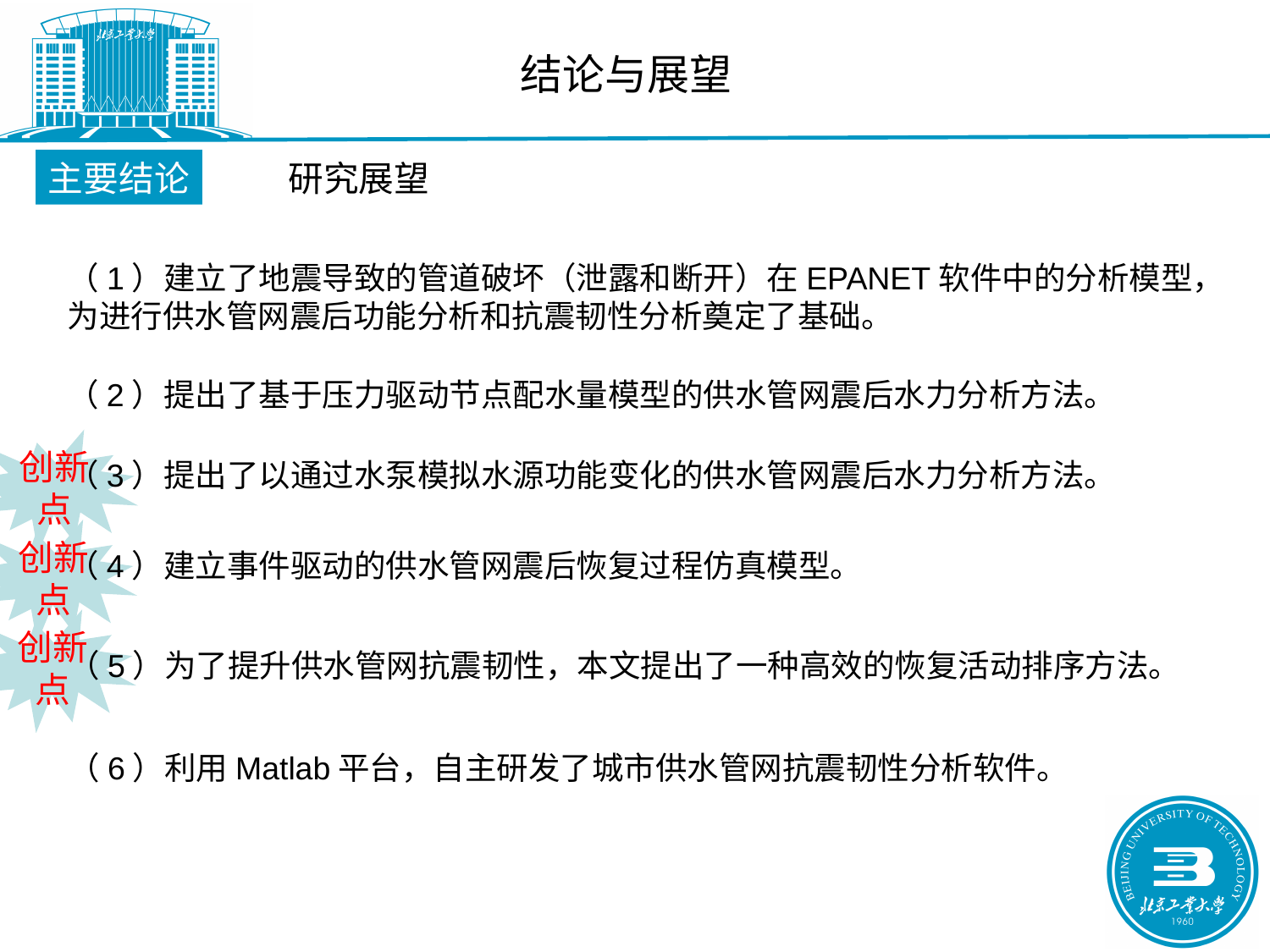

结论与展望
主要结论
研究展望
（1）建立了地震导致的管道破坏（泄露和断开）在EPANET软件中的分析模型，为进行供水管网震后功能分析和抗震韧性分析奠定了基础。
（2）提出了基于压力驱动节点配水量模型的供水管网震后水力分析方法。
创新点
（3）提出了以通过水泵模拟水源功能变化的供水管网震后水力分析方法。
创新点
（4）建立事件驱动的供水管网震后恢复过程仿真模型。
创新点
（5）为了提升供水管网抗震韧性，本文提出了一种高效的恢复活动排序方法。
（6）利用Matlab平台，自主研发了城市供水管网抗震韧性分析软件。